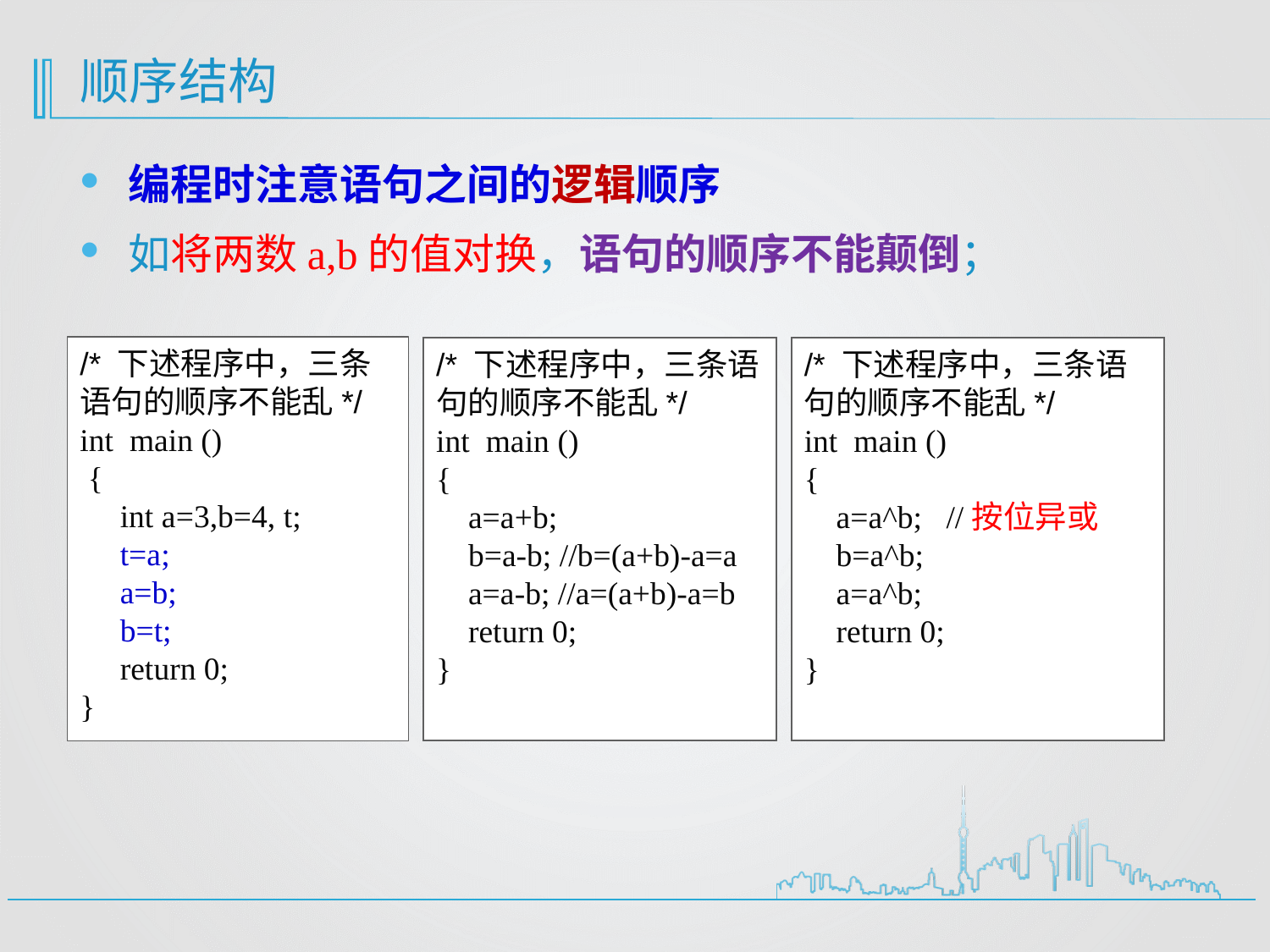

# 顺序结构
编程时注意语句之间的逻辑顺序
如将两数a,b的值对换，语句的顺序不能颠倒；

/* 下述程序中，三条语句的顺序不能乱*/
int  main ()
 {
     int a=3,b=4, t;
     t=a;
     a=b;
     b=t;
     return 0;
}
/* 下述程序中，三条语句的顺序不能乱*/
int  main ()
{
    a=a+b;
    b=a-b; //b=(a+b)-a=a
    a=a-b; //a=(a+b)-a=b
    return 0;
}

/* 下述程序中，三条语句的顺序不能乱*/
int  main ()
{
    a=a^b;   //按位异或
    b=a^b;
    a=a^b;
    return 0;
}